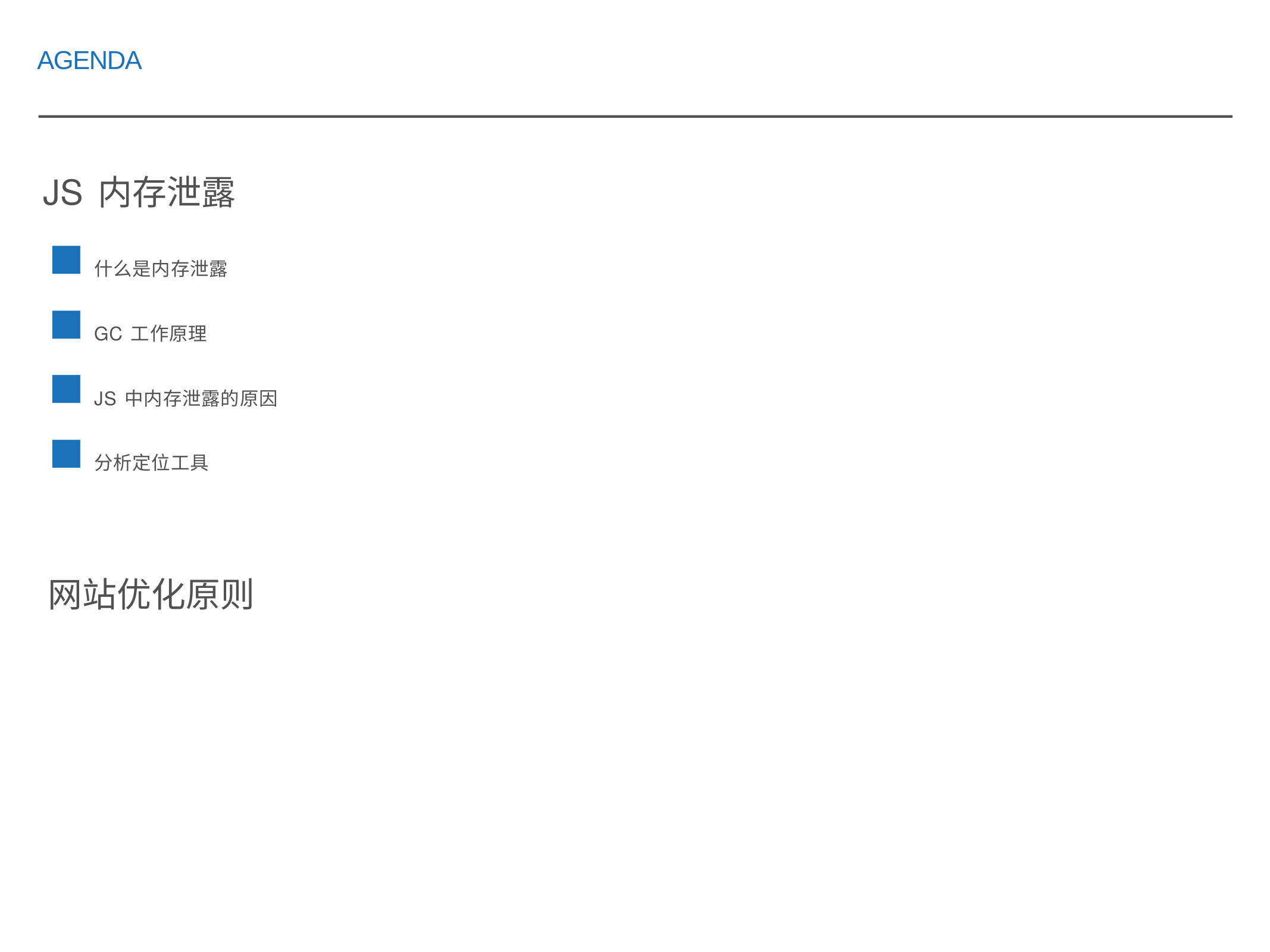

AGENDA
JS内存泄露
什么是内存泄露
GC工作原理
JS中内存泄露的原因
分析定位工具

网站优化原则